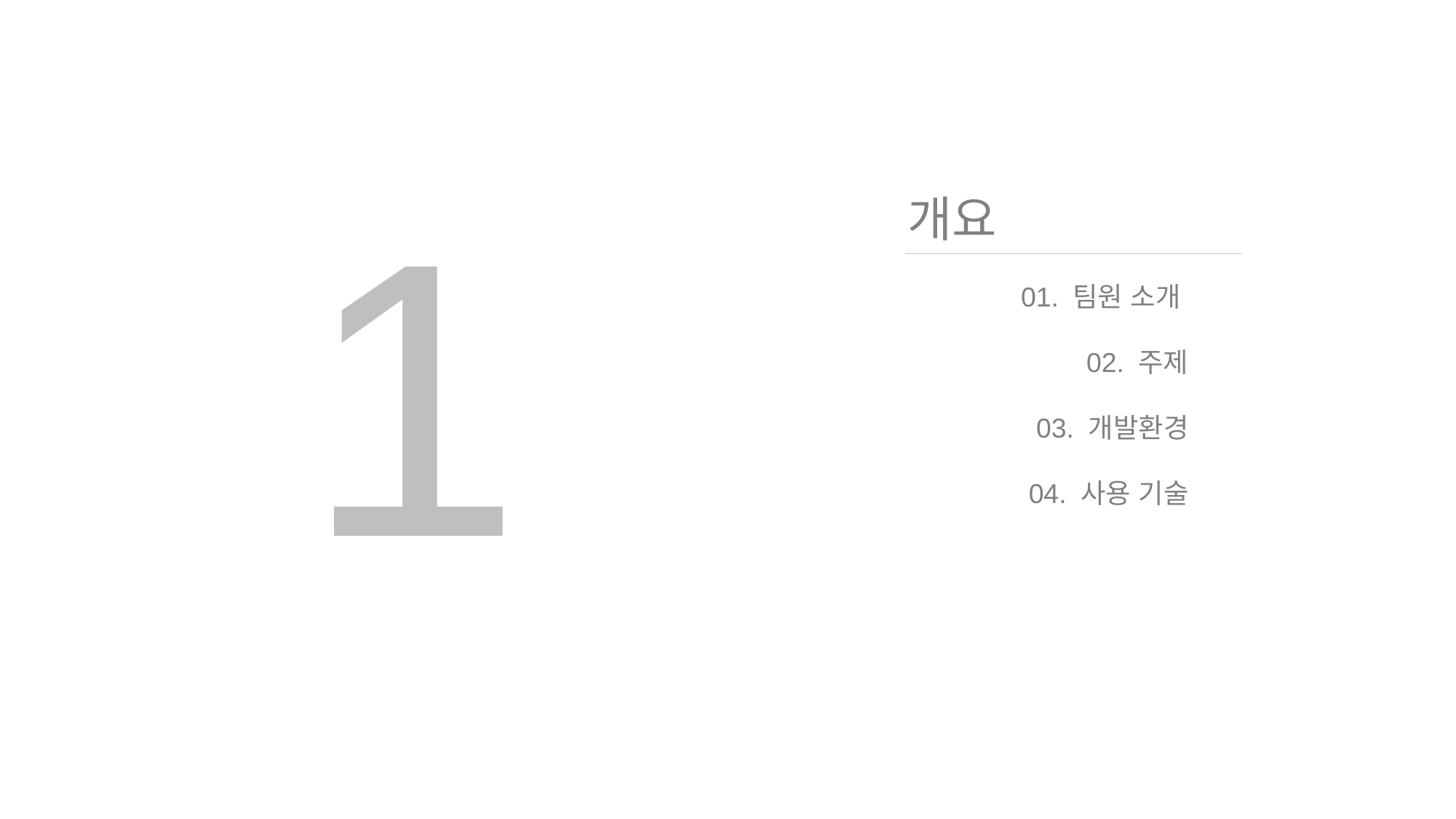

개요

01. 팀원 소개

02. 주제

03. 개발환경

04. 사용 기술
# 1